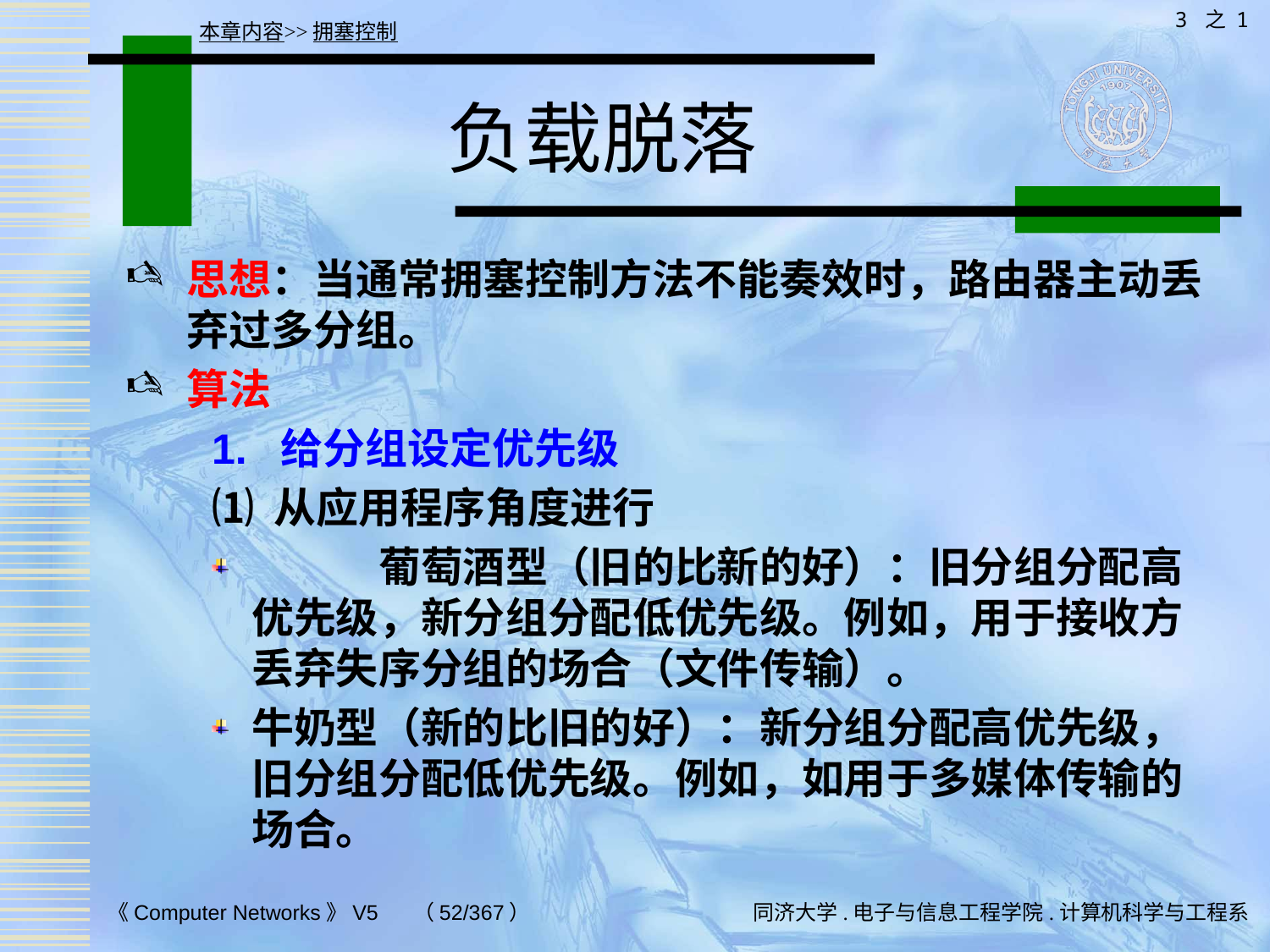

3 之 1
本章内容>>拥塞控制
# 负载脱落
思想：当通常拥塞控制方法不能奏效时，路由器主动丢弃过多分组。
算法
1.  给分组设定优先级
⑴ 从应用程序角度进行
	葡萄酒型（旧的比新的好）：旧分组分配高优先级，新分组分配低优先级。例如，用于接收方丢弃失序分组的场合（文件传输）。
牛奶型（新的比旧的好）：新分组分配高优先级，旧分组分配低优先级。例如，如用于多媒体传输的场合。